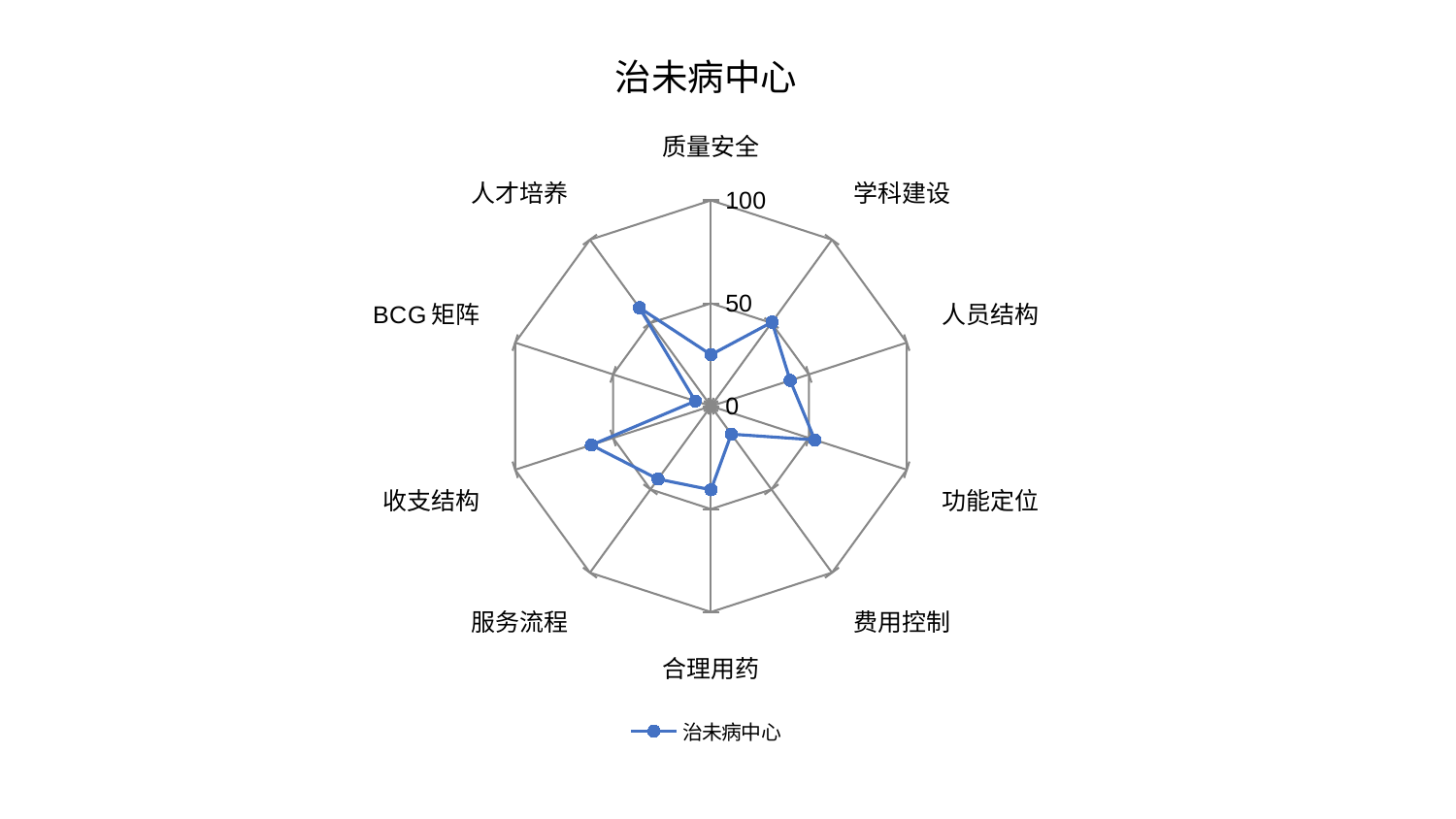

### Chart: 治未病中心

| Category | 治未病中心 |
|---|---|
| 质量安全 | 25.014481645546105 |
| 学科建设 | 50.48364281093493 |
| 人员结构 | 40.47622074267427 |
| 功能定位 | 53.04540299417534 |
| 费用控制 | 16.803023099003198 |
| 合理用药 | 40.625513008666275 |
| 服务流程 | 43.775741849705234 |
| 收支结构 | 61.11345580211096 |
| BCG矩阵 | 8.015000112987835 |
| 人才培养 | 59.17514785522955 |
99